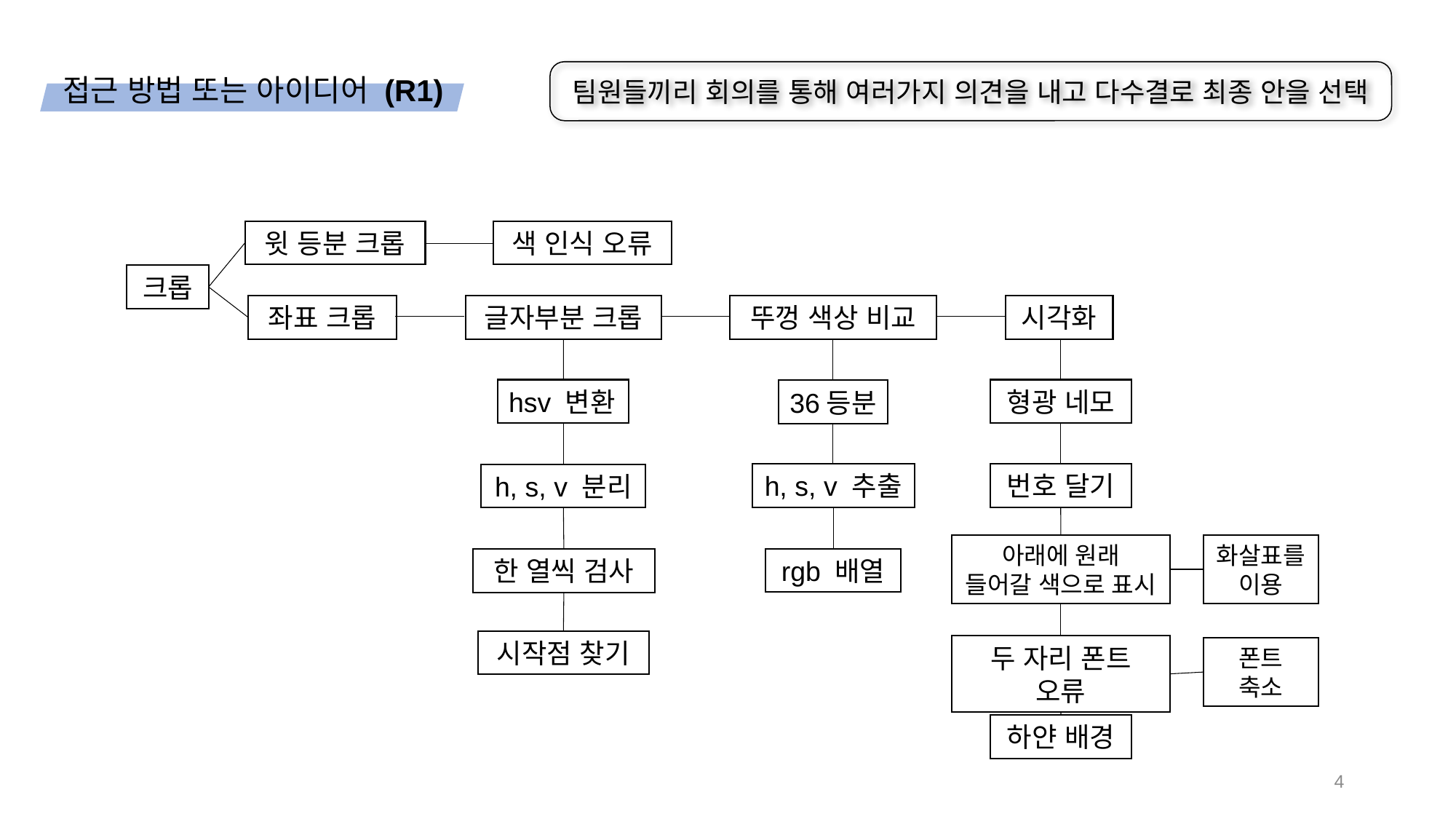

팀원들끼리 회의를 통해 여러가지 의견을 내고 다수결로 최종 안을 선택
접근 방법 또는 아이디어 (R1)

윗 등분 크롭
색 인식 오류
크롭
좌표 크롭
글자부분 크롭
뚜껑 색상 비교
시각화
hsv 변환
형광 네모
36등분
h, s, v 추출
번호 달기
h, s, v 분리
아래에 원래
들어갈 색으로 표시
화살표를 이용
rgb 배열
한 열씩 검사
시작점 찾기
두 자리 폰트 오류
폰트 축소
하얀 배경
4